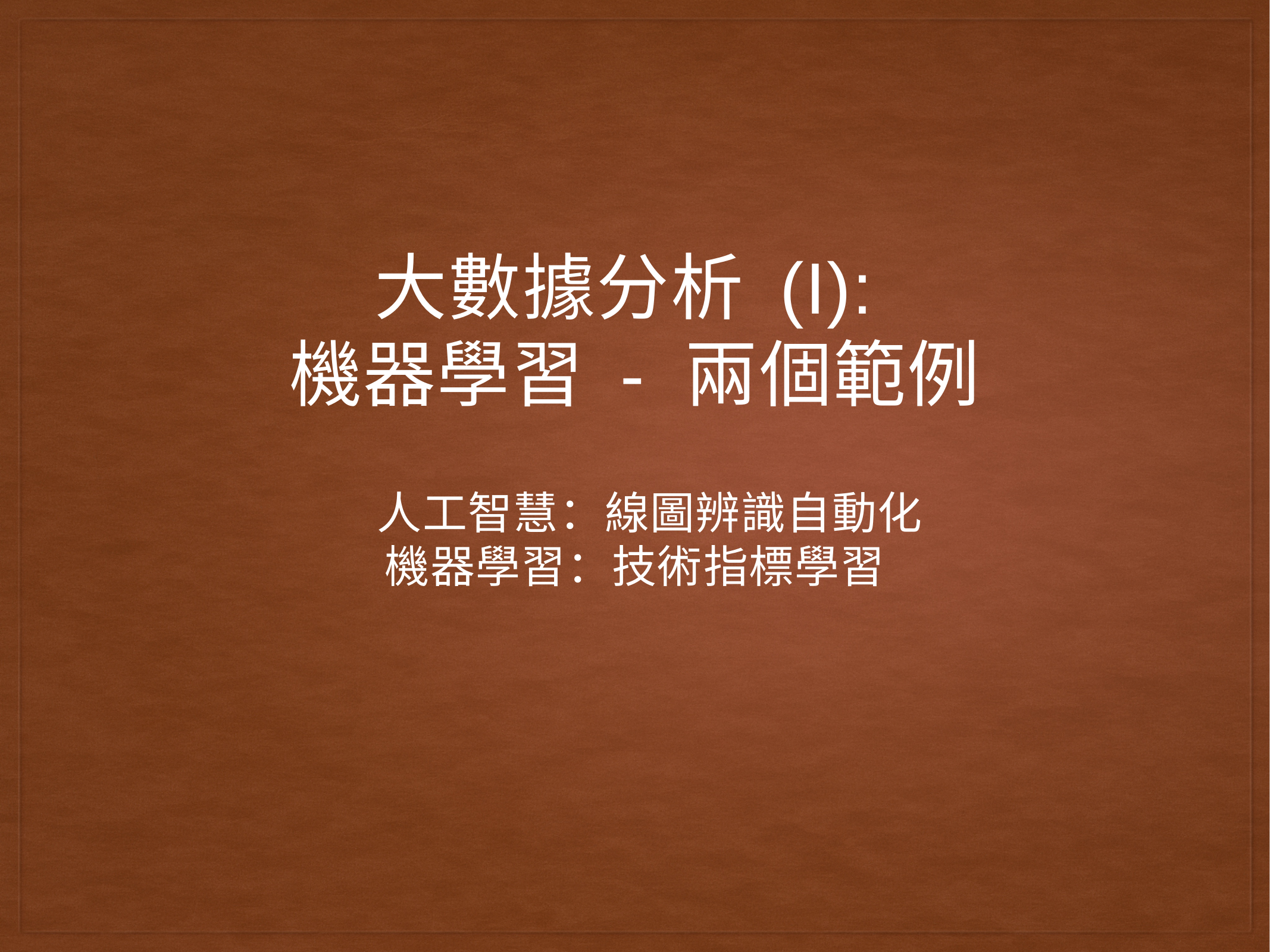

# 大數據分析 (I):
機器學習 - 兩個範例

人工智慧：線圖辨識自動化
機器學習：技術指標學習
50